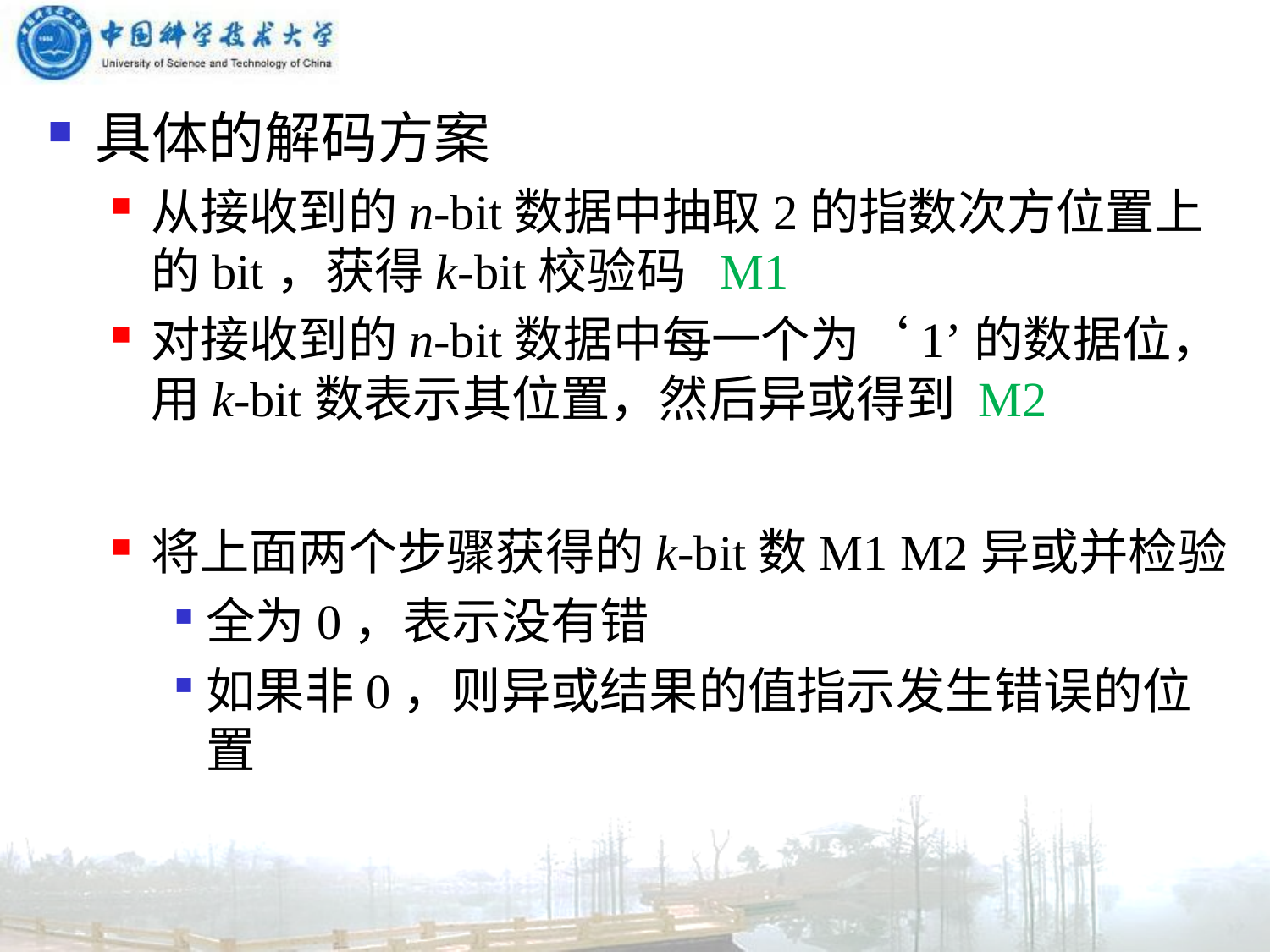

具体的解码方案
从接收到的n-bit数据中抽取2的指数次方位置上的bit，获得k-bit校验码  M1
对接收到的n-bit数据中每一个为‘1’的数据位，用k-bit数表示其位置，然后异或得到 M2

将上面两个步骤获得的k-bit数M1 M2异或并检验
全为0，表示没有错
如果非0，则异或结果的值指示发生错误的位置
58